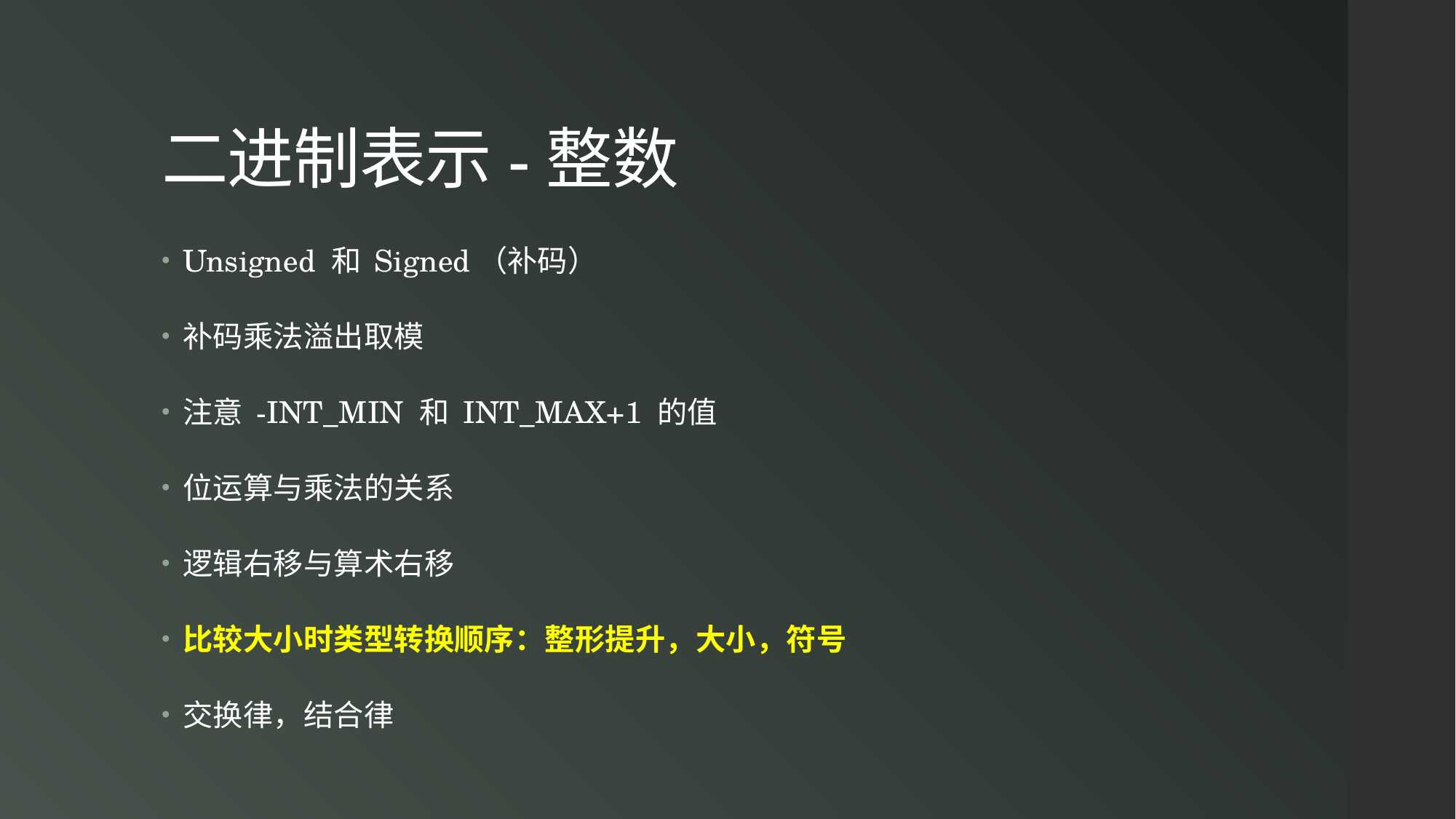

# 二进制表示-整数
Unsigned 和 Signed（补码）
补码乘法溢出取模
注意 -INT_MIN 和 INT_MAX+1 的值
位运算与乘法的关系
逻辑右移与算术右移
比较大小时类型转换顺序：整形提升，大小，符号
交换律，结合律